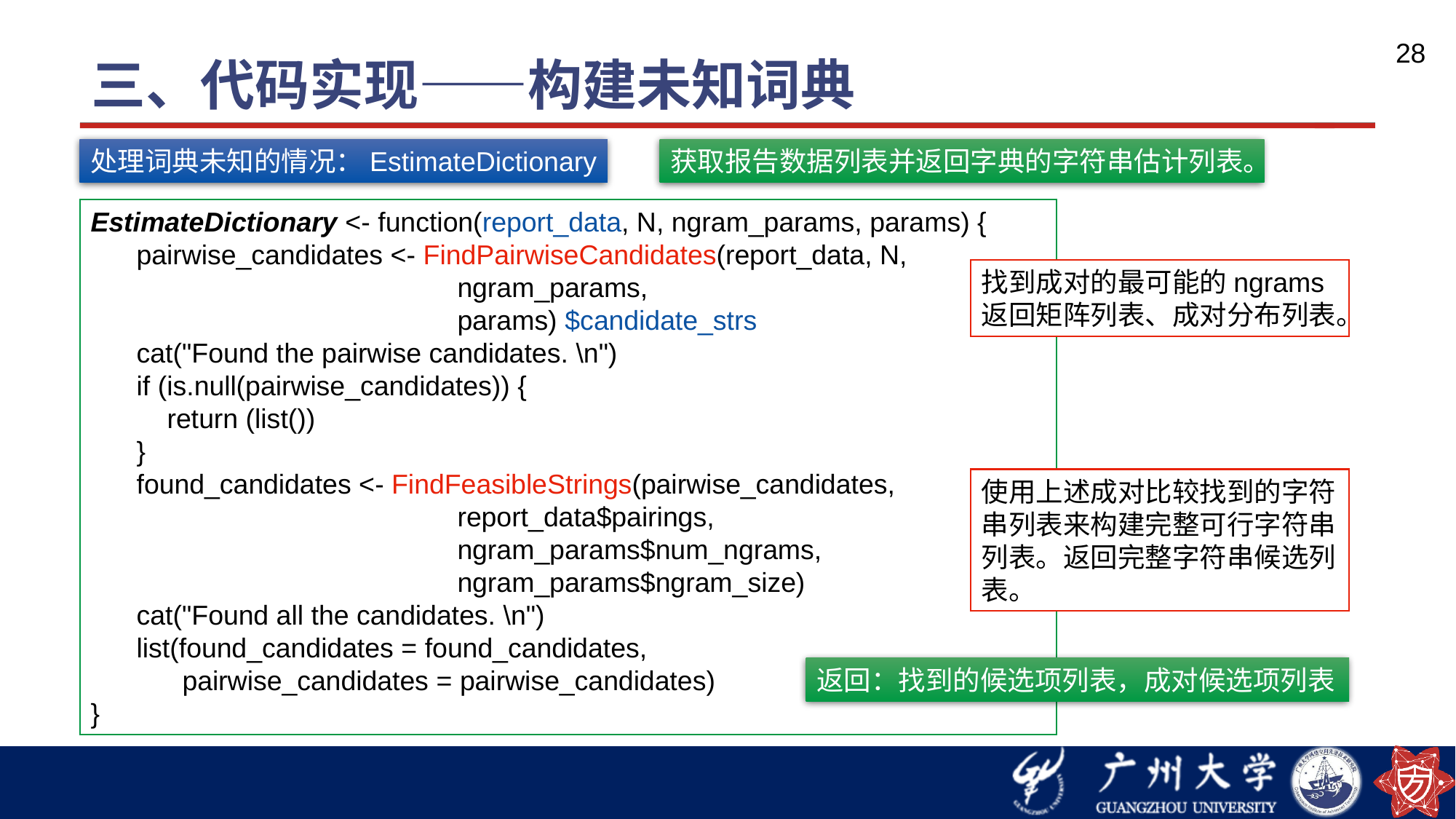

# 三、代码实现——构建未知词典
28
处理词典未知的情况：EstimateDictionary
获取报告数据列表并返回字典的字符串估计列表。
EstimateDictionary <- function(report_data, N, ngram_params, params) {
      pairwise_candidates <- FindPairwiseCandidates(report_data, N,
                                                ngram_params,
                                                params) $candidate_strs
      cat("Found the pairwise candidates. \n")
      if (is.null(pairwise_candidates)) {
          return (list())
      }
      found_candidates <- FindFeasibleStrings(pairwise_candidates,
                                                report_data$pairings,
                                                ngram_params$num_ngrams,
                                                ngram_params$ngram_size)
      cat("Found all the candidates. \n")
      list(found_candidates = found_candidates,
            pairwise_candidates = pairwise_candidates)
}
找到成对的最可能的ngrams
返回矩阵列表、成对分布列表。
使用上述成对比较找到的字符串列表来构建完整可行字符串列表。返回完整字符串候选列表。
返回：找到的候选项列表，成对候选项列表